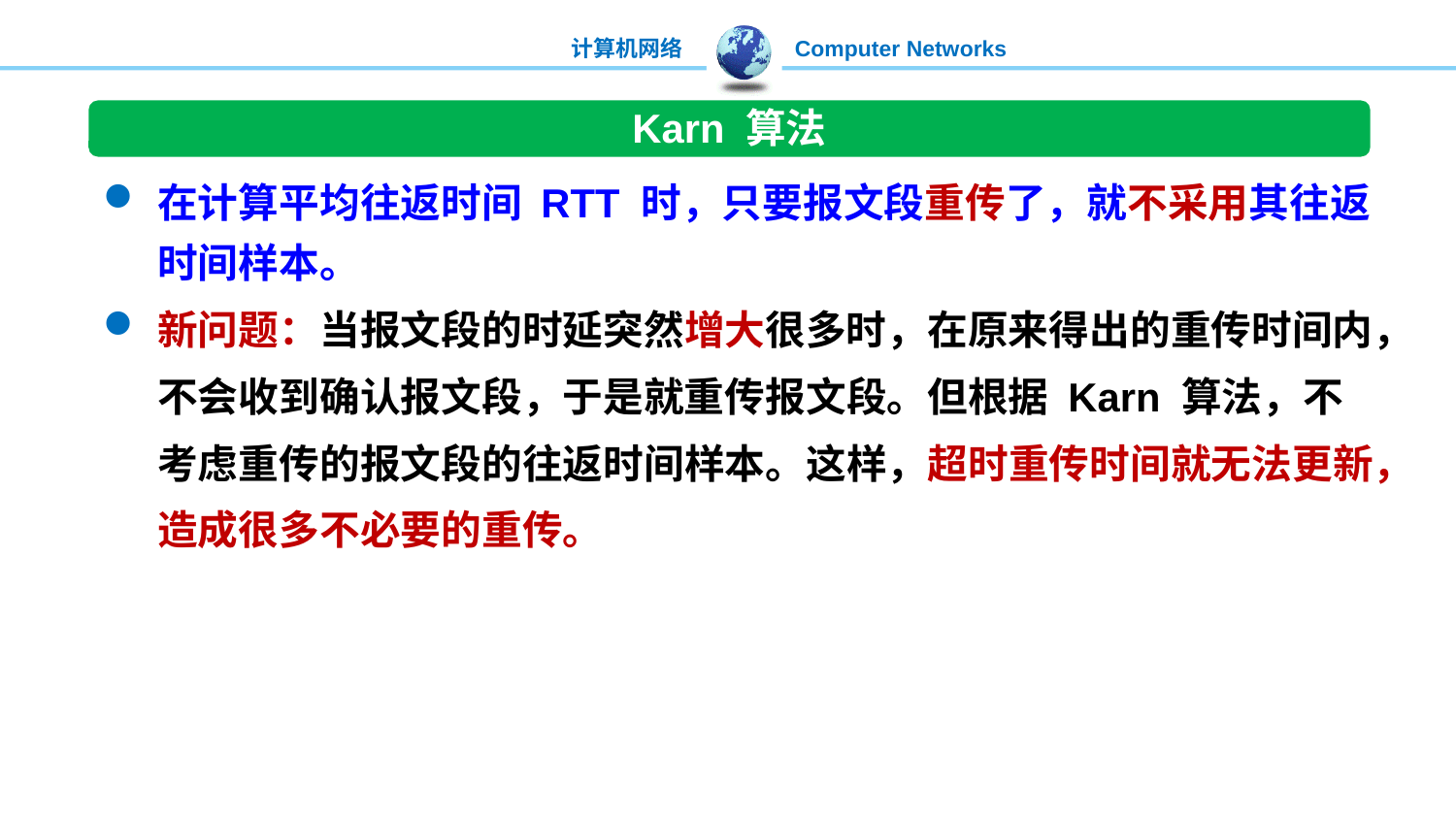

Karn 算法

在计算平均往返时间 RTT 时，只要报文段重传了，就不采用其往返时间样本。
新问题：当报文段的时延突然增大很多时，在原来得出的重传时间内，不会收到确认报文段，于是就重传报文段。但根据 Karn 算法，不考虑重传的报文段的往返时间样本。这样，超时重传时间就无法更新，造成很多不必要的重传。